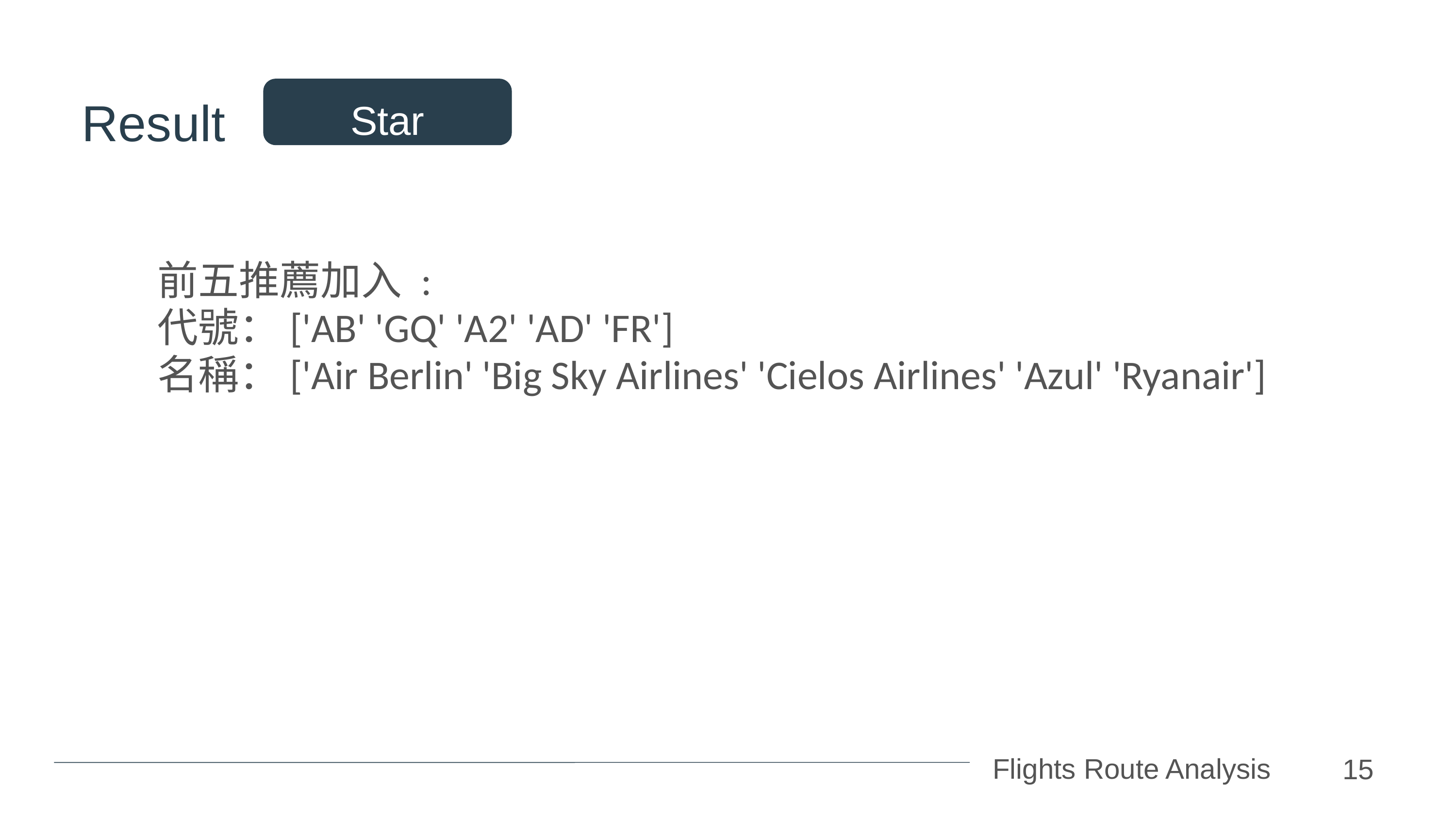

Result
Star Alliance

前五推薦加入 :
代號：['AB' 'GQ' 'A2' 'AD' 'FR']
名稱：['Air Berlin' 'Big Sky Airlines' 'Cielos Airlines' 'Azul' 'Ryanair']

Flights Route Analysis
15